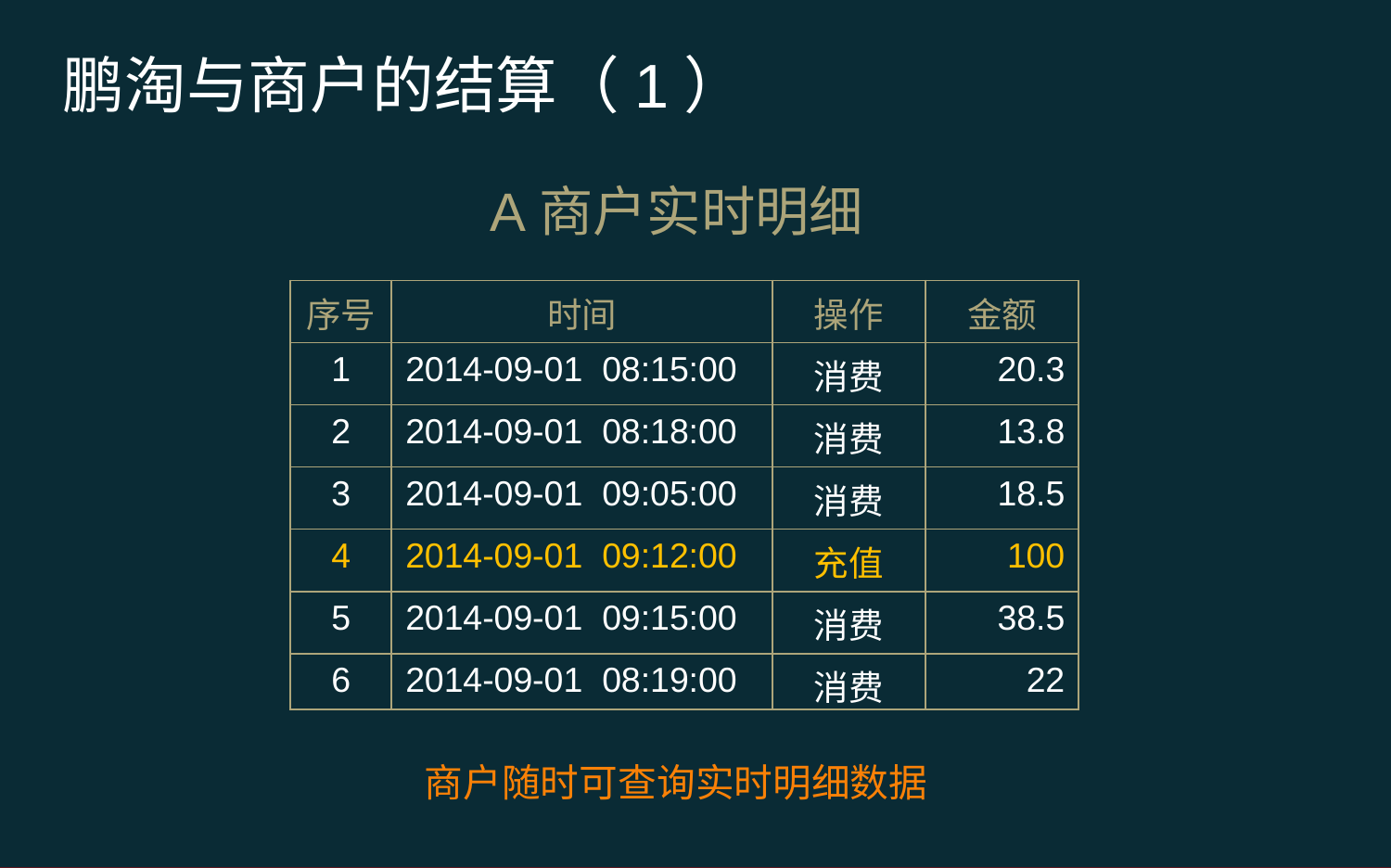

鹏淘与商户的结算（1）
A商户实时明细
| 序号 | 时间 | 操作 | 金额 |
| --- | --- | --- | --- |
| 1 | 2014-09-01 08:15:00 | 消费 | 20.3 |
| 2 | 2014-09-01 08:18:00 | 消费 | 13.8 |
| 3 | 2014-09-01 09:05:00 | 消费 | 18.5 |
| 4 | 2014-09-01 09:12:00 | 充值 | 100 |
| 5 | 2014-09-01 09:15:00 | 消费 | 38.5 |
| 6 | 2014-09-01 08:19:00 | 消费 | 22 |
商户随时可查询实时明细数据